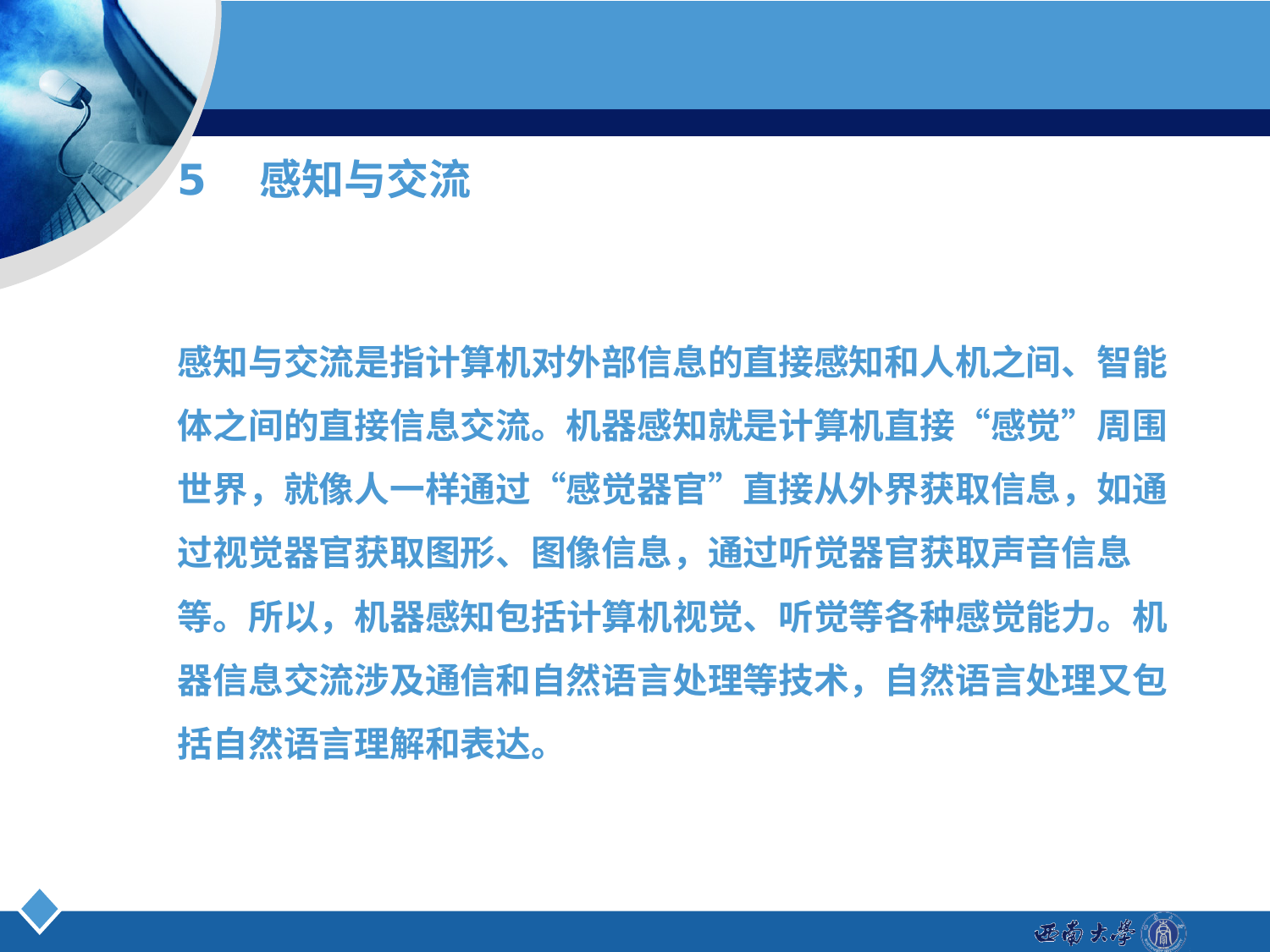

5　感知与交流

感知与交流是指计算机对外部信息的直接感知和人机之间、智能体之间的直接信息交流。机器感知就是计算机直接“感觉”周围世界，就像人一样通过“感觉器官”直接从外界获取信息，如通过视觉器官获取图形、图像信息，通过听觉器官获取声音信息等。所以，机器感知包括计算机视觉、听觉等各种感觉能力。机器信息交流涉及通信和自然语言处理等技术，自然语言处理又包括自然语言理解和表达。